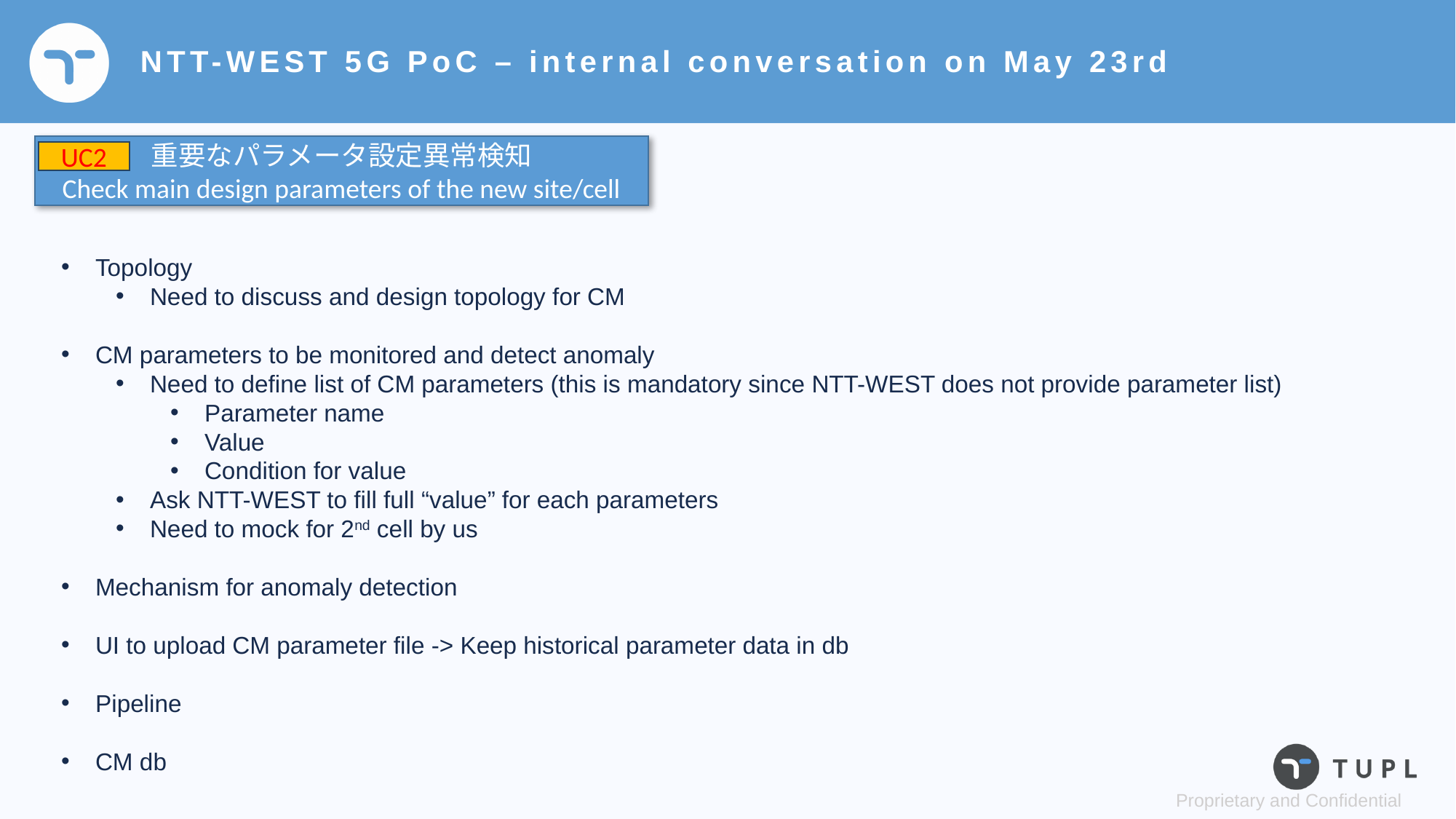

# NTT-WEST 5G PoC – internal conversation on May 23rd
重要なパラメータ設定異常検知
Check main design parameters of the new site/cell
UC2

Topology
Need to discuss and design topology for CM

CM parameters to be monitored and detect anomaly
Need to define list of CM parameters (this is mandatory since NTT-WEST does not provide parameter list)
Parameter name
Value
Condition for value
Ask NTT-WEST to fill full “value” for each parameters
Need to mock for 2nd cell by us

Mechanism for anomaly detection

UI to upload CM parameter file -> Keep historical parameter data in db

Pipeline

CM db